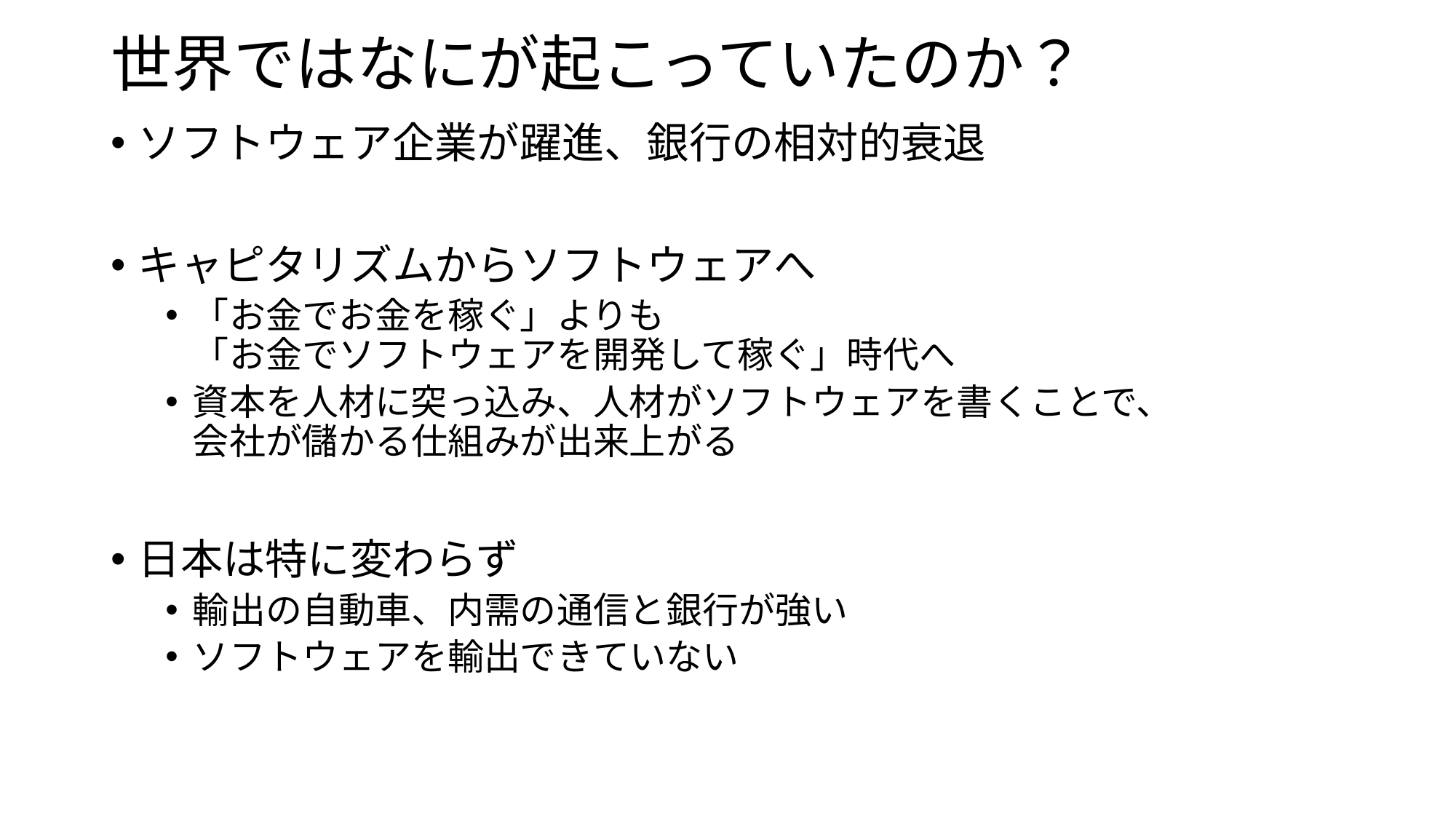

# 世界ではなにが起こっていたのか？
ソフトウェア企業が躍進、銀行の相対的衰退

キャピタリズムからソフトウェアへ
「お金でお金を稼ぐ」よりも
「お金でソフトウェアを開発して稼ぐ」時代へ
資本を人材に突っ込み、人材がソフトウェアを書くことで、
会社が儲かる仕組みが出来上がる

日本は特に変わらず
輸出の自動車、内需の通信と銀行が強い
ソフトウェアを輸出できていない